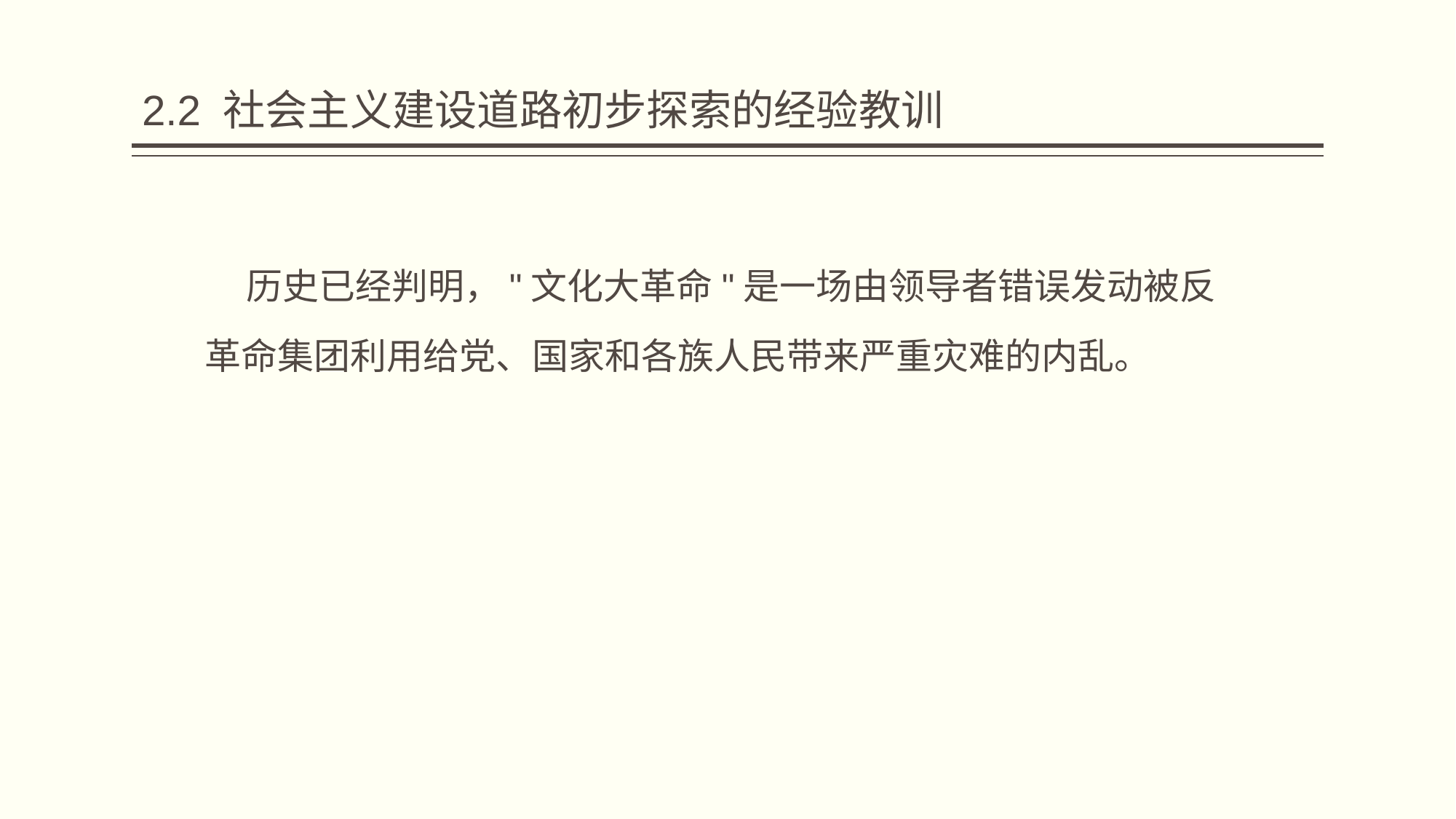

# 2.2 社会主义建设道路初步探索的经验教训
    历史已经判明，"文化大革命"是一场由领导者错误发动被反革命集团利用给党、国家和各族人民带来严重灾难的内乱。